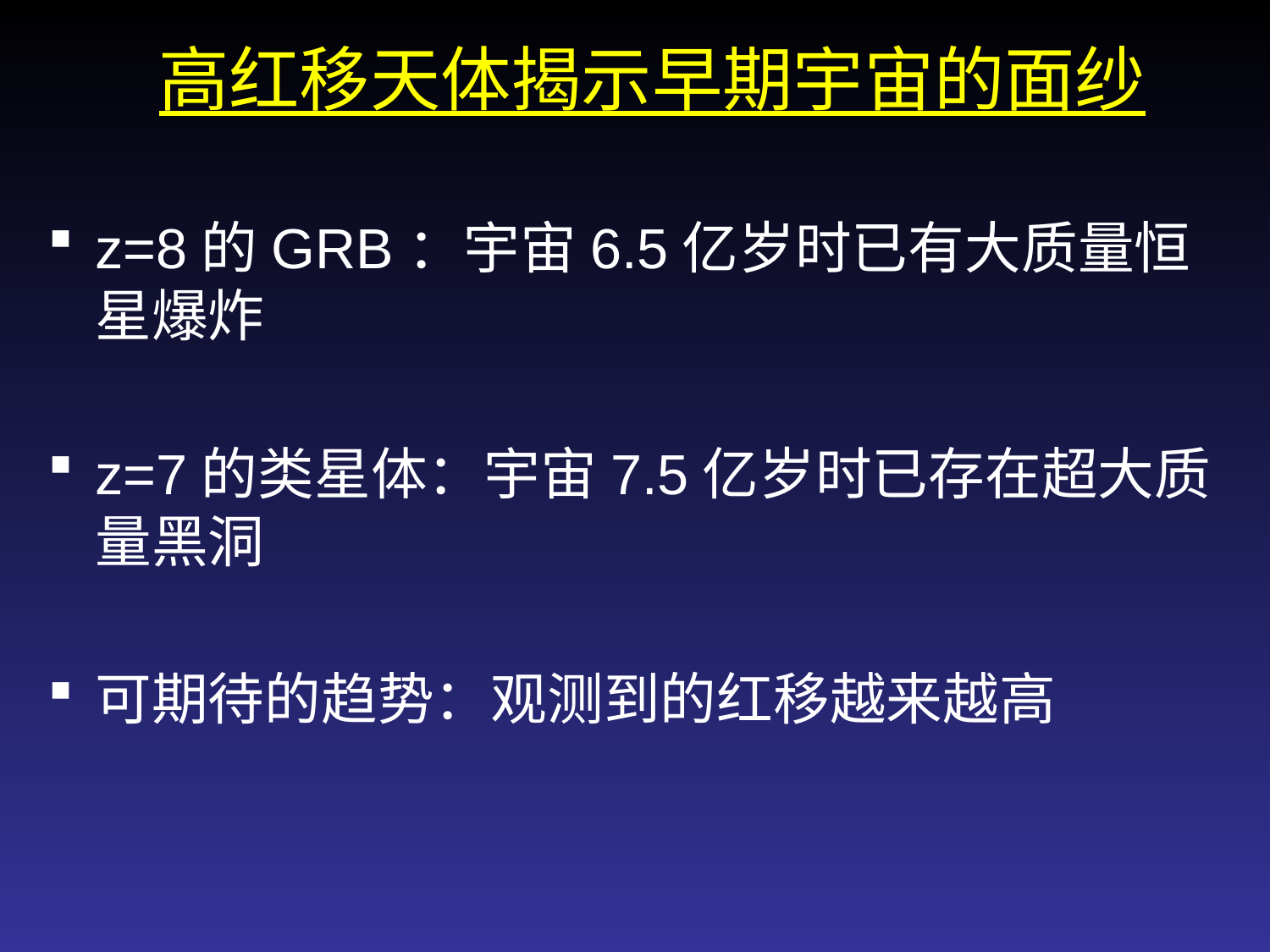

高红移天体揭示早期宇宙的面纱
z=8的GRB：宇宙6.5亿岁时已有大质量恒星爆炸

z=7的类星体：宇宙7.5亿岁时已存在超大质量黑洞

可期待的趋势：观测到的红移越来越高